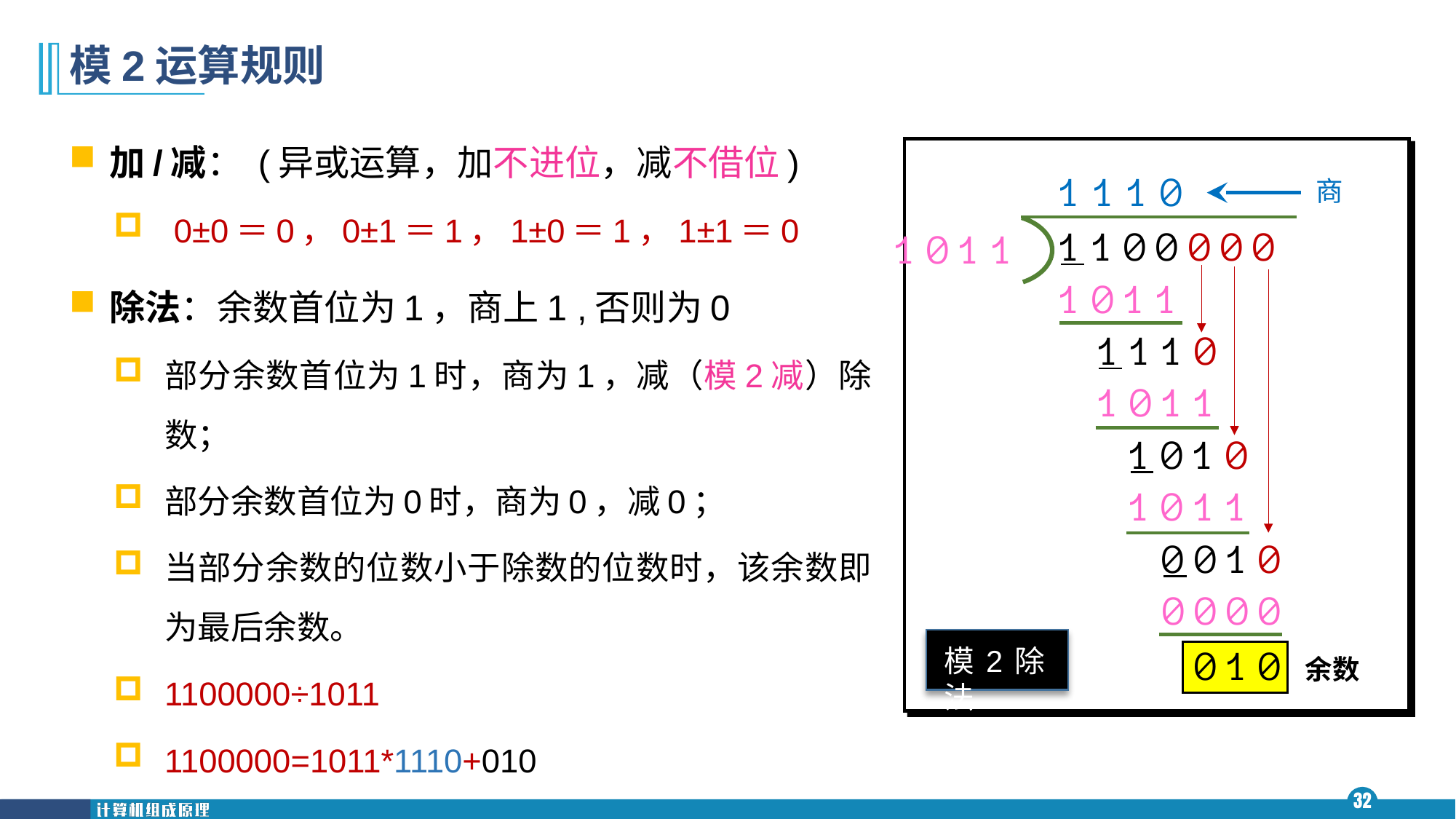

# 模2运算规则
加/减： (异或运算，加不进位，减不借位)
 0±0＝0，0±1＝1，1±0＝1，1±1＝0
除法：余数首位为1，商上1 ,否则为0
部分余数首位为1时，商为1，减（模2减）除数；
部分余数首位为0时，商为0，减0；
当部分余数的位数小于除数的位数时，该余数即为最后余数。
1100000÷1011
1100000=1011*1110+010

模2除法
1
1
1
0
商
1100000

1011
1011
1110
1011
1010
1011
0010
0000
010

余数